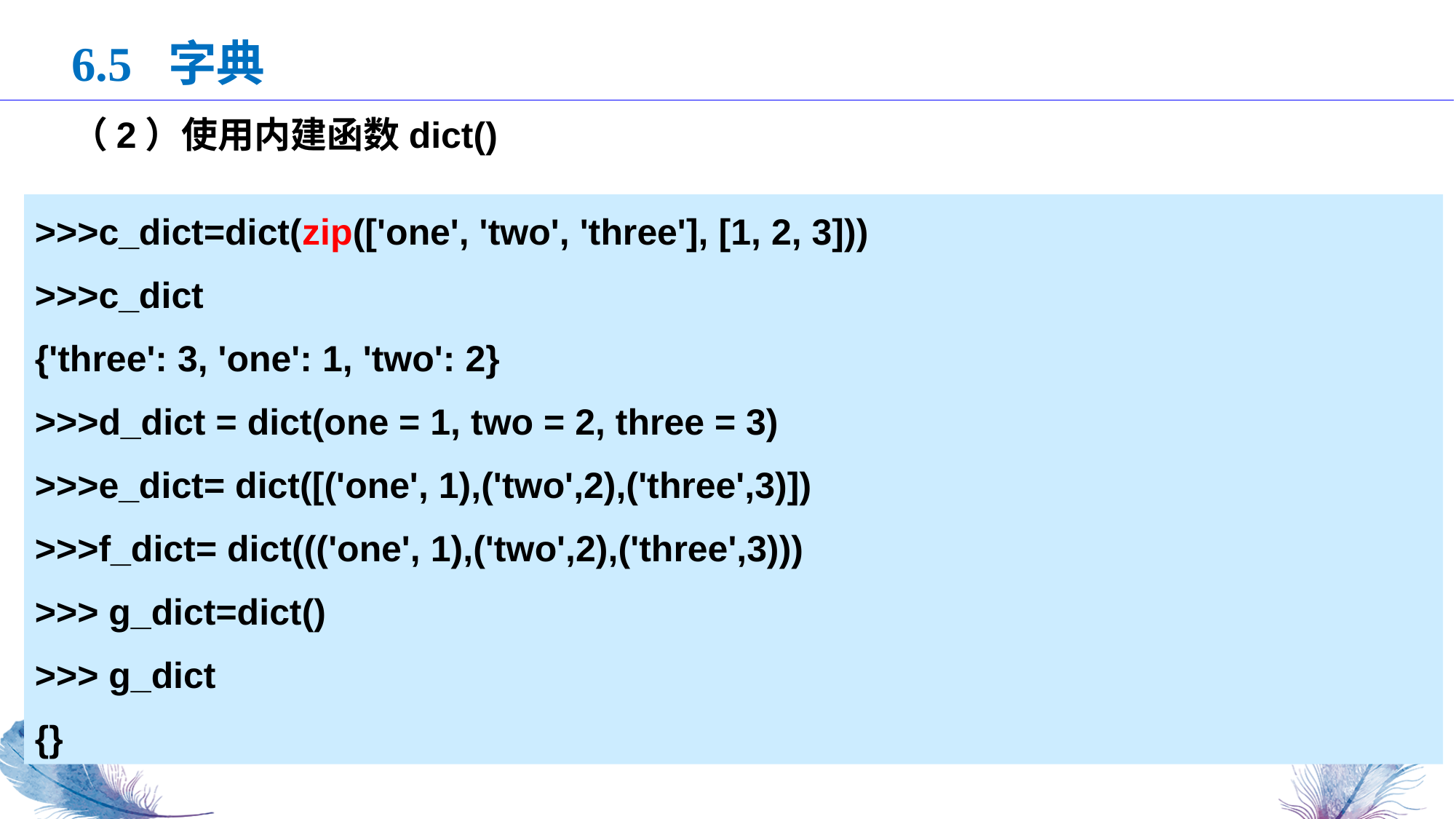

6.5  字典
（2）使用内建函数dict()

>>>c_dict=dict(zip(['one', 'two', 'three'], [1, 2, 3]))
>>>c_dict
{'three': 3, 'one': 1, 'two': 2}
>>>d_dict = dict(one = 1, two = 2, three = 3)
>>>e_dict= dict([('one', 1),('two',2),('three',3)])
>>>f_dict= dict((('one', 1),('two',2),('three',3)))
>>> g_dict=dict()
>>> g_dict
{}